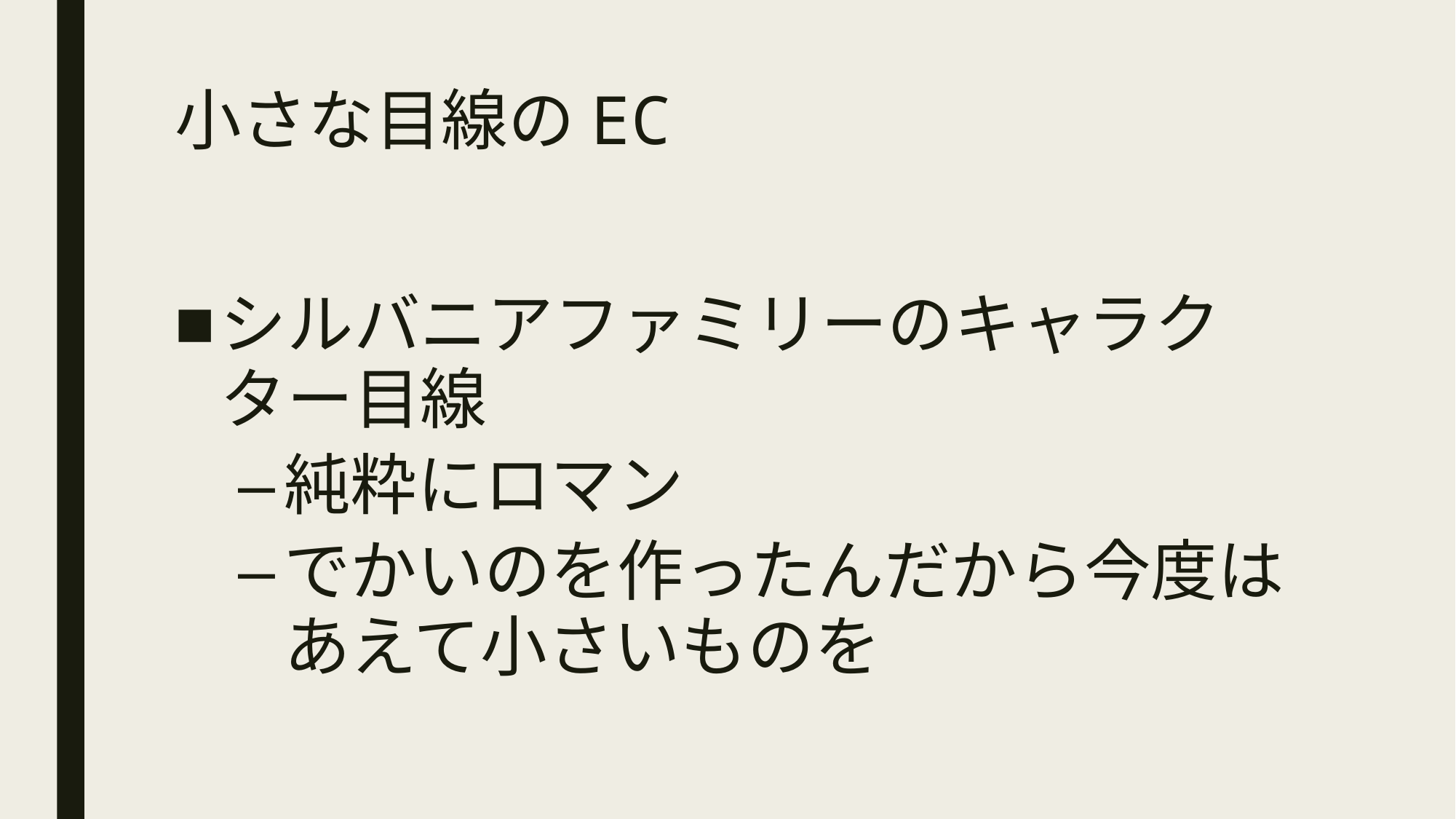

# 小さな目線のEC
シルバニアファミリーのキャラクター目線
純粋にロマン
でかいのを作ったんだから今度はあえて小さいものを